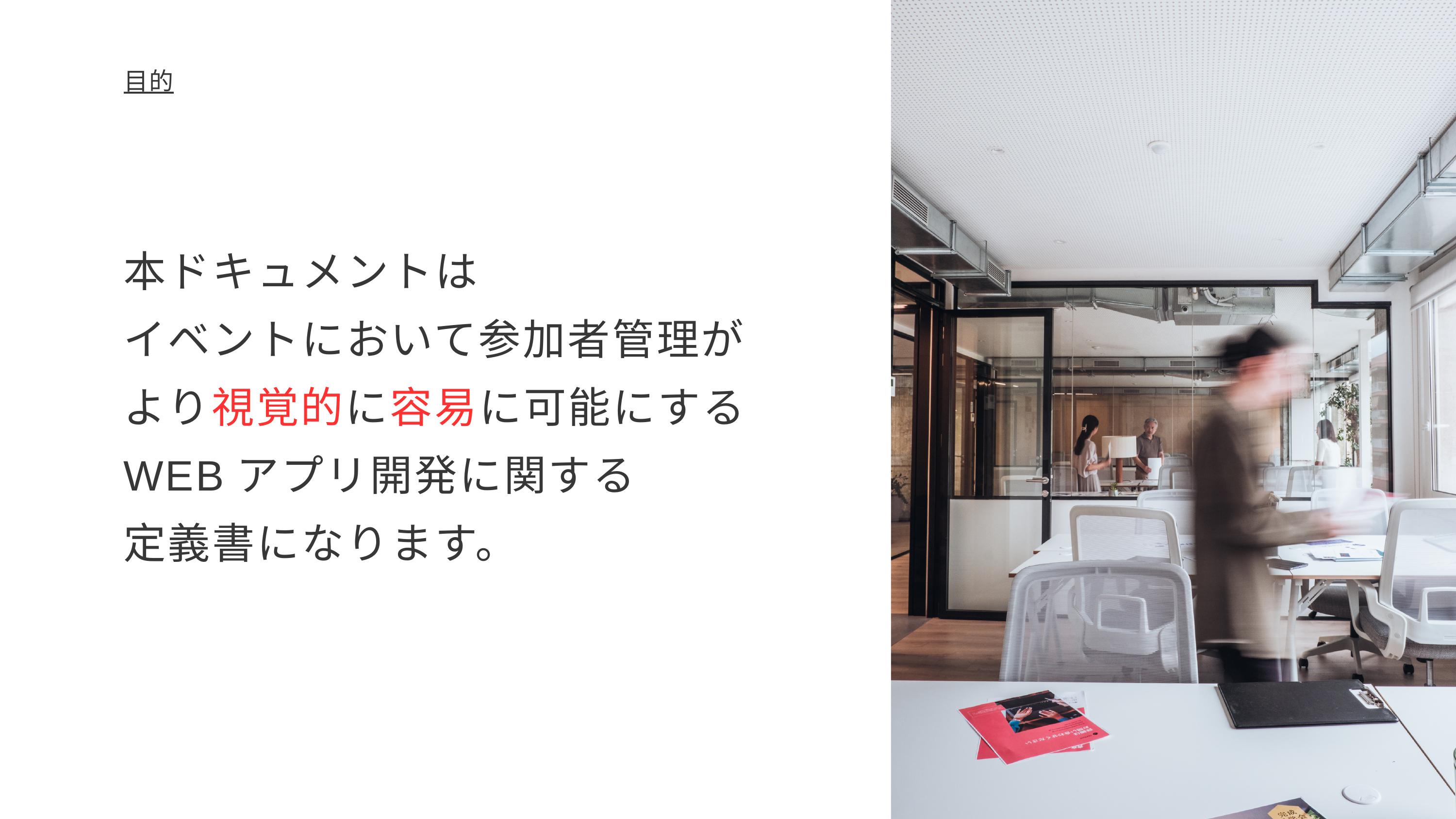

目的
本ドキュメントは
イベントにおいて参加者管理が
より視覚的に容易に可能にするWEBアプリ開発に関する
定義書になります。